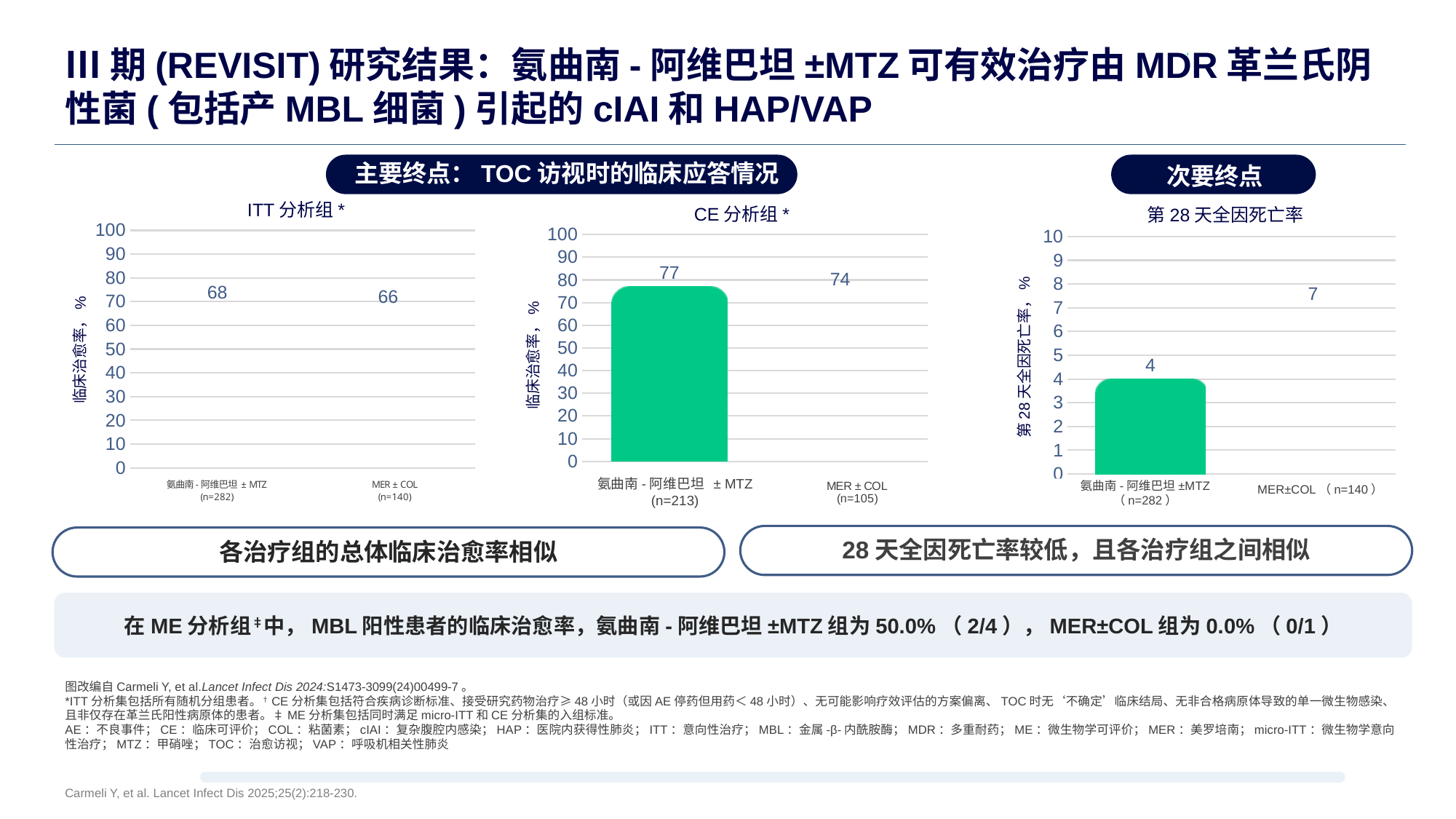

# Ⅲ期(REVISIT)研究结果：氨曲南-阿维巴坦±MTZ可有效治疗由MDR革兰氏阴性菌(包括产MBL细菌)引起的cIAI和HAP/VAP

### Chart

| Category | EMBLAVEO ± MTZ (n=282) | MER ± COL (n=140) |
|---|---|---|
| Category 1 | 68.0 | 66.0 |

### Chart

| Category | EMBLAVEO ± MTZ (n=213) | MER ± COL (n=105) |
|---|---|---|
| Category 1 | 77.0 | 74.0 |

### Chart

| Category | EMBLAVEO ± MTZ (n=282) | MER ± COL (n=140) |
|---|---|---|
| Category 1 | 4.0 | 7.0 |
主要终点：TOC访视时的临床应答情况
次要终点
ITT分析组*
CE分析组*
第28天全因死亡率
临床治愈率，%
临床治愈率，%
第28天全因死亡率，%
氨曲南-阿维巴坦  ± MTZ
(n=213)
MER±COL（n=140）
氨曲南-阿维巴坦±MTZ
（n=282）

28天全因死亡率较低，且各治疗组之间相似

各治疗组的总体临床治愈率相似
在ME分析组‡中，MBL阳性患者的临床治愈率，氨曲南-阿维巴坦±MTZ组为50.0%（2/4），MER±COL组为0.0%（0/1）
图改编自Carmeli Y, et al.Lancet Infect Dis 2024:S1473-3099(24)00499-7。
*ITT分析集包括所有随机分组患者。†CE分析集包括符合疾病诊断标准、接受研究药物治疗≥48小时（或因AE停药但用药＜48小时）、无可能影响疗效评估的方案偏离、TOC时无‘不确定’临床结局、无非合格病原体导致的单一微生物感染、且非仅存在革兰氏阳性病原体的患者。‡ME分析集包括同时满足micro-ITT和CE分析集的入组标准。
AE：不良事件；CE：临床可评价；COL：粘菌素；cIAI：复杂腹腔内感染；HAP：医院内获得性肺炎；ITT：意向性治疗；MBL：金属-β-内酰胺酶；MDR：多重耐药；ME：微生物学可评价；MER：美罗培南；micro-ITT：微生物学意向性治疗；MTZ：甲硝唑；TOC：治愈访视；VAP：呼吸机相关性肺炎
Carmeli Y, et al. Lancet Infect Dis 2025;25(2):218-230.